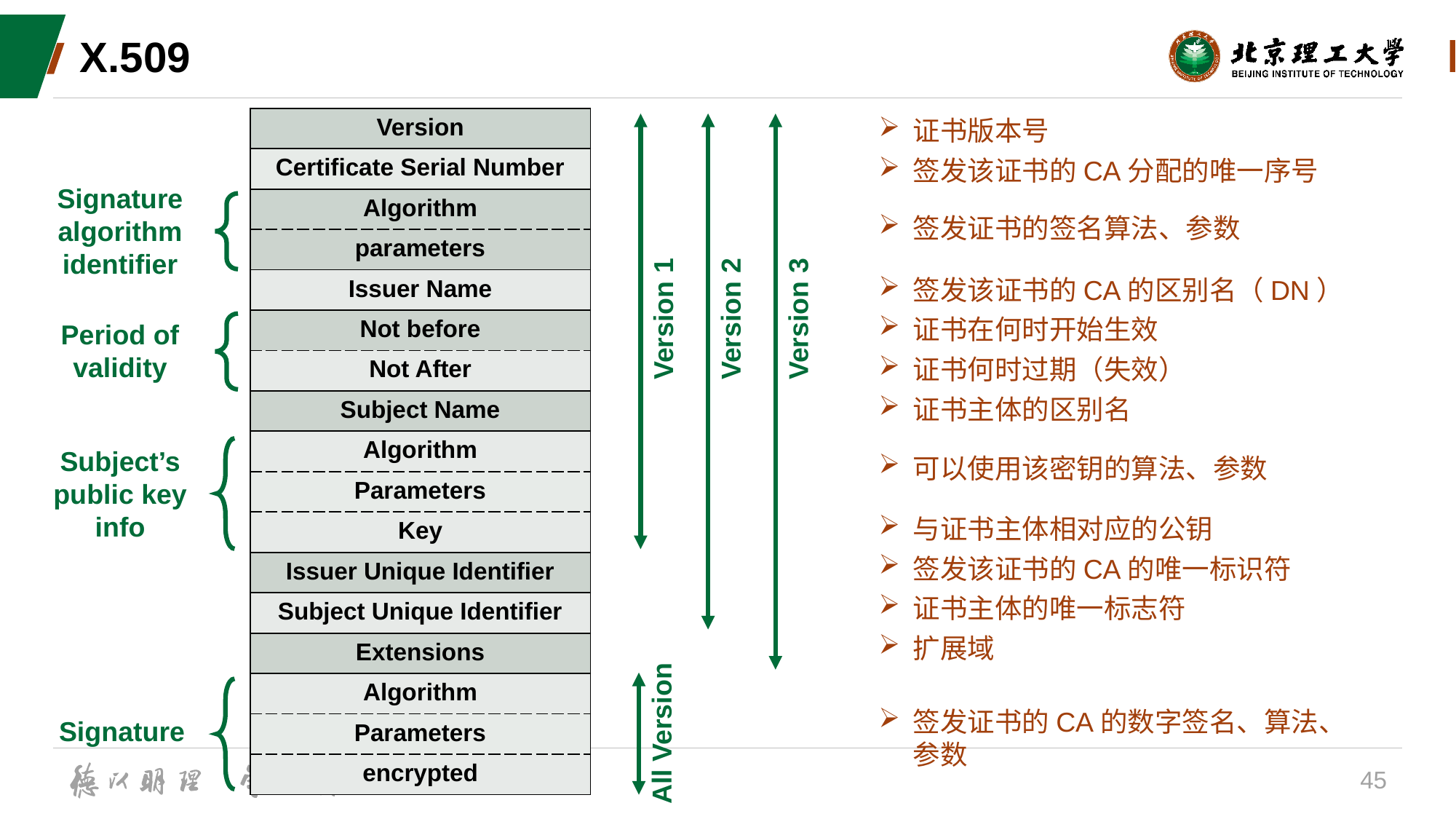

# X.509
| Version |
| --- |
| Certificate Serial Number |
| Algorithm |
| parameters |
| Issuer Name |
| Not before |
| Not After |
| Subject Name |
| Algorithm |
| Parameters |
| Key |
| Issuer Unique Identifier |
| Subject Unique Identifier |
| Extensions |
| Algorithm |
| Parameters |
| encrypted |
证书版本号
签发该证书的CA分配的唯一序号
Signature
algorithm
identifier

签发证书的签名算法、参数
签发该证书的CA的区别名（DN）
Version 1
Version 3
Version 2
证书在何时开始生效
Period of
validity

证书何时过期（失效）
证书主体的区别名

Subject’s
public key
info
可以使用该密钥的算法、参数
与证书主体相对应的公钥
签发该证书的CA的唯一标识符
证书主体的唯一标志符
扩展域

签发证书的CA的数字签名、算法、参数
Signature
All Version